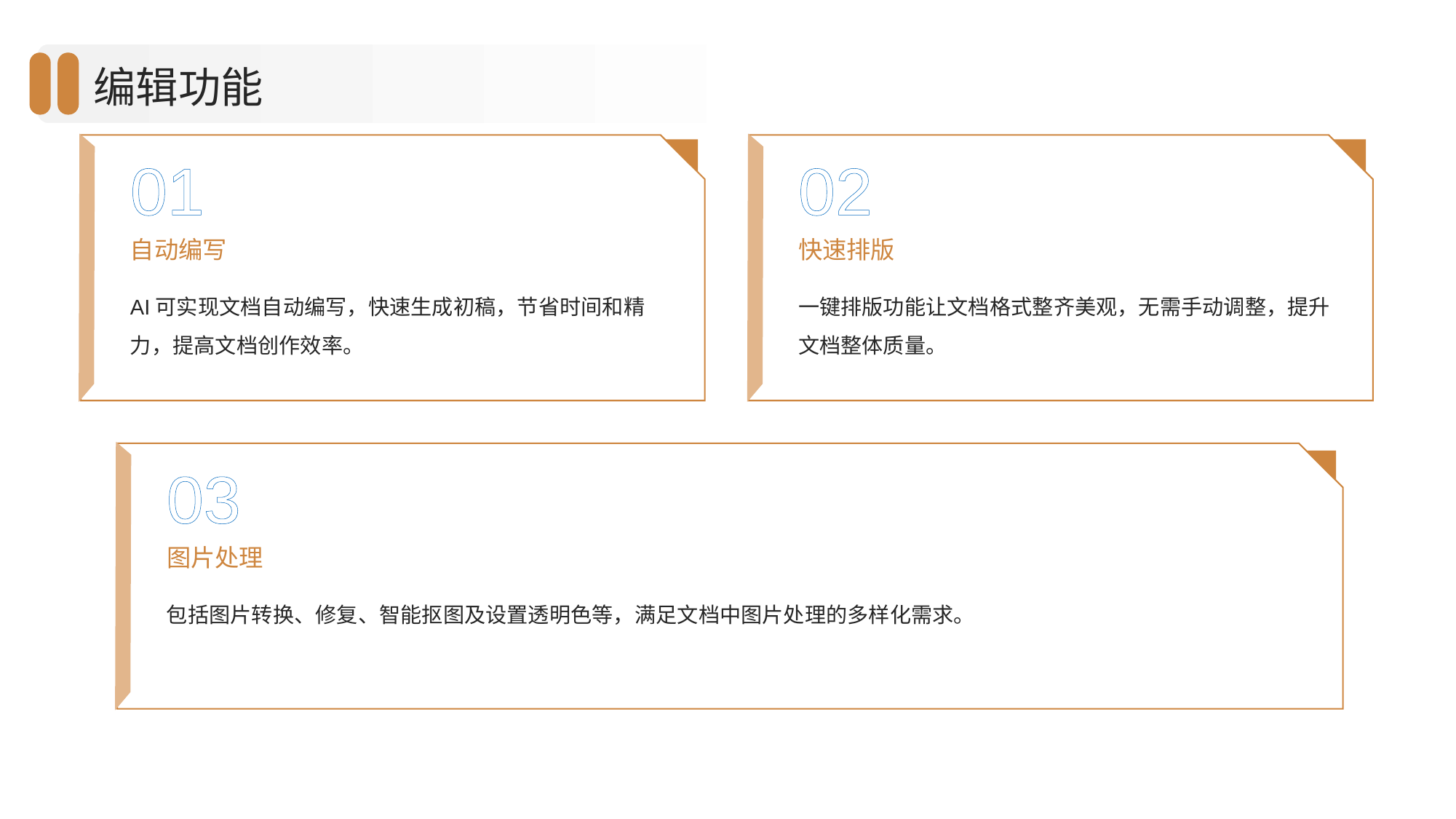

编辑功能

01
02

自动编写
快速排版
AI可实现文档自动编写，快速生成初稿，节省时间和精力，提高文档创作效率。
一键排版功能让文档格式整齐美观，无需手动调整，提升文档整体质量。

03

图片处理
包括图片转换、修复、智能抠图及设置透明色等，满足文档中图片处理的多样化需求。